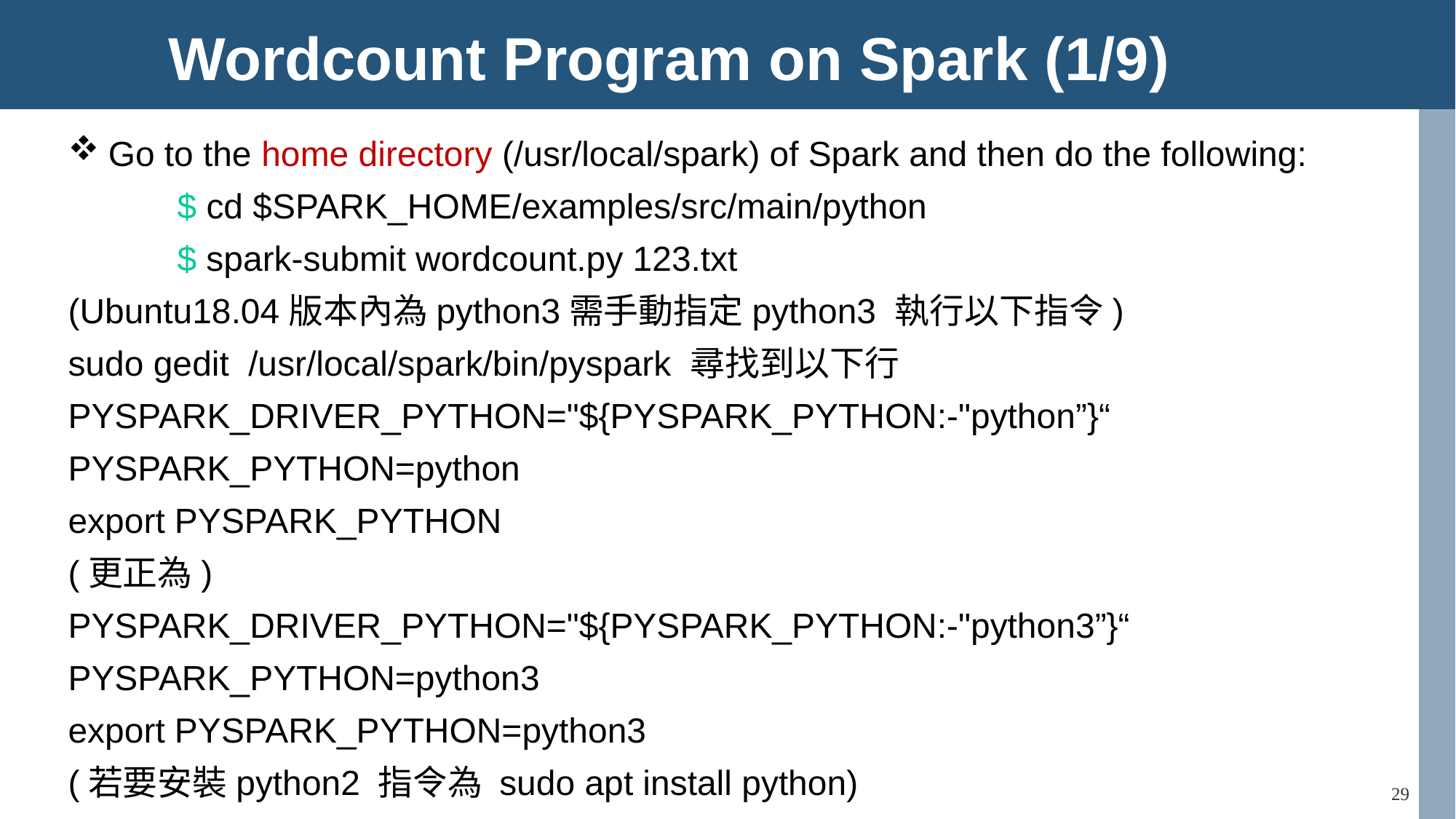

Wordcount Program on Spark (1/9)
Go to the home directory (/usr/local/spark) of Spark and then do the following:
	$ cd $SPARK_HOME/examples/src/main/python
	$ spark-submit wordcount.py 123.txt
(Ubuntu18.04版本內為python3需手動指定python3 執行以下指令)
sudo gedit  /usr/local/spark/bin/pyspark 尋找到以下行
PYSPARK_DRIVER_PYTHON="${PYSPARK_PYTHON:-"python”}“
PYSPARK_PYTHON=python
export PYSPARK_PYTHON
(更正為)
PYSPARK_DRIVER_PYTHON="${PYSPARK_PYTHON:-"python3”}“
PYSPARK_PYTHON=python3
export PYSPARK_PYTHON=python3
(若要安裝python2 指令為 sudo apt install python)
29